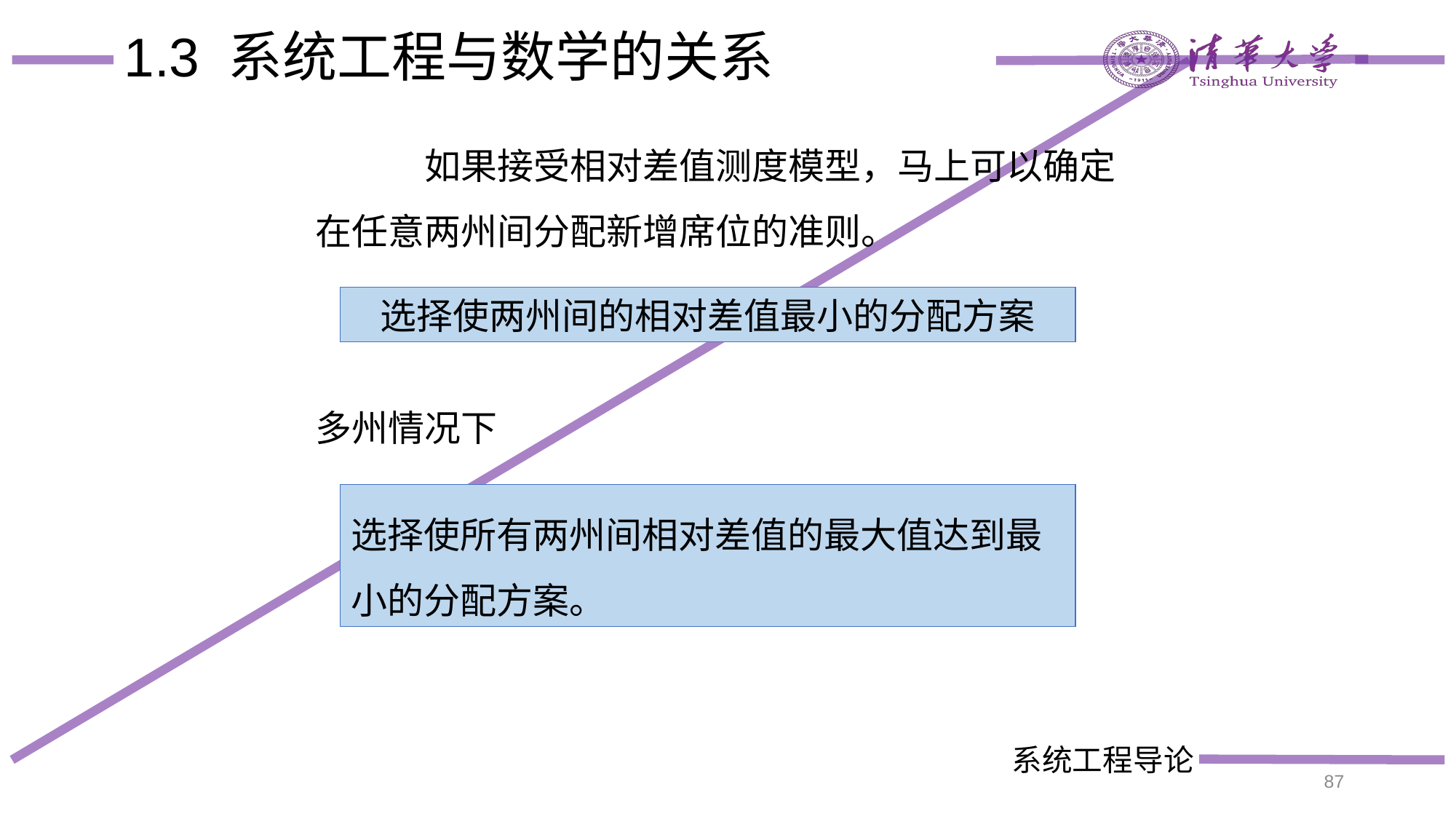

# 1.3 系统工程与数学的关系
	如果接受相对差值测度模型，马上可以确定在任意两州间分配新增席位的准则。
选择使两州间的相对差值最小的分配方案
多州情况下
选择使所有两州间相对差值的最大值达到最小的分配方案。
87